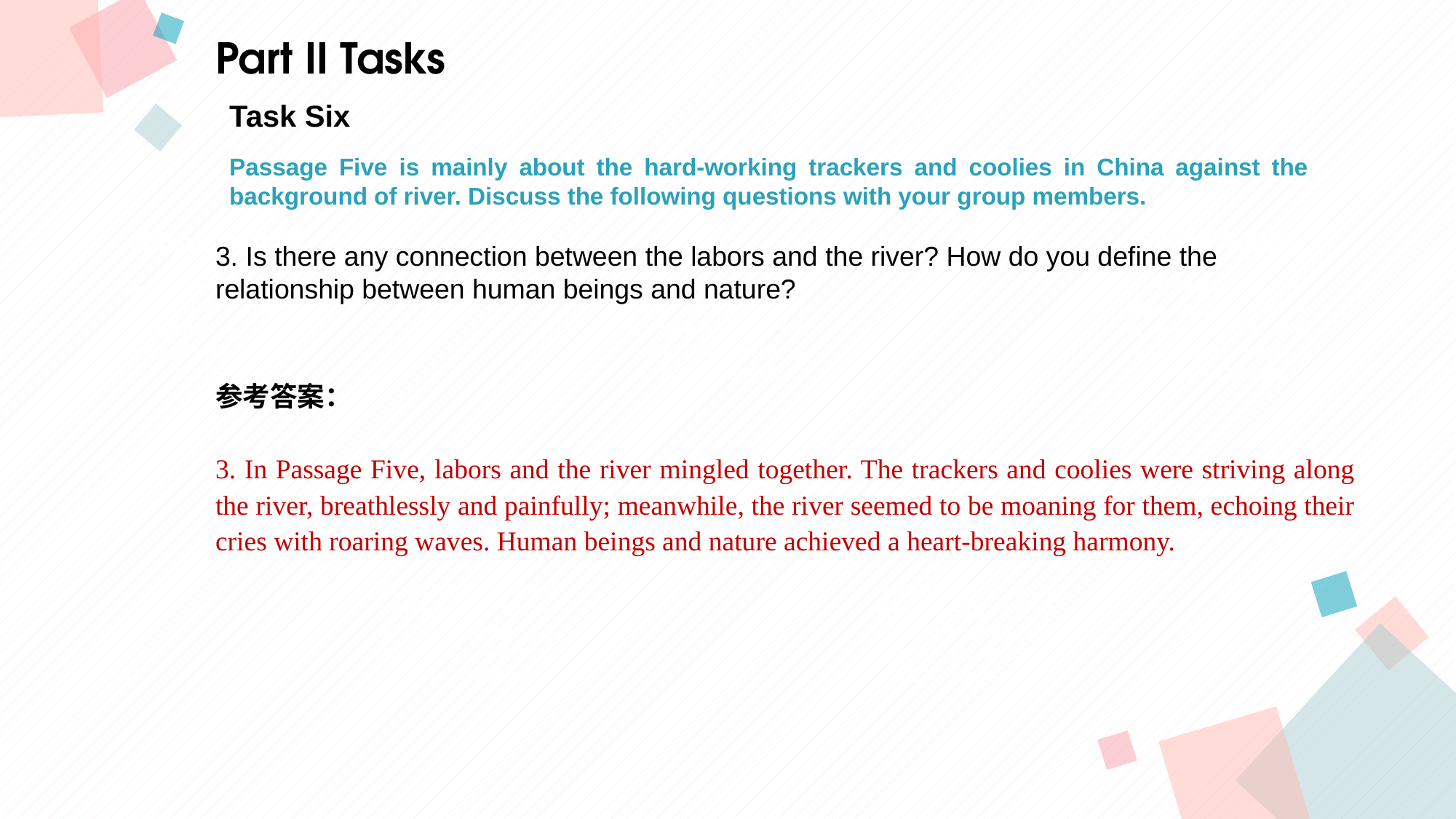

Part II Tasks
Task Six

Passage Five is mainly about the hard-working trackers and coolies in China against the background of river. Discuss the following questions with your group members.
点击此处添加标题
点击此处添加标题
3. Is there any connection between the labors and the river? How do you define the relationship between human beings and nature?
标题数字等都可以通过点击和重新输入进行更改，顶部“开始”面板中可以对字体、字号、颜色等进行修改。建议正文8-14号字，1.3倍字间距。
标题数字等都可以通过点击和重新输入进行更改，顶部“开始”面板中可以对字体、字号、颜色等进行修改。建议正文8-14号字，1.3倍字间距。
标题数字等都可以通过点击和重新输入进行更改，顶部“开始”面板中可以对字体、字号、颜色等进行修改。建议正文8-14号字，1.3倍字间距。
参考答案：

3. In Passage Five, labors and the river mingled together. The trackers and coolies were striving along the river, breathlessly and painfully; meanwhile, the river seemed to be moaning for them, echoing their cries with roaring waves. Human beings and nature achieved a heart-breaking harmony.
点击此处添加标题
标题数字等都可以通过点击和重新输入进行更改，顶部“开始”面板中可以对字体、字号、颜色等进行修改。建议正文8-14号字，1.3倍字间距。
标题数字等都可以通过点击和重新输入进行更改，顶部“开始”面板中可以对字体、字号、颜色等进行修改。建议正文8-14号字，1.3倍字间距。